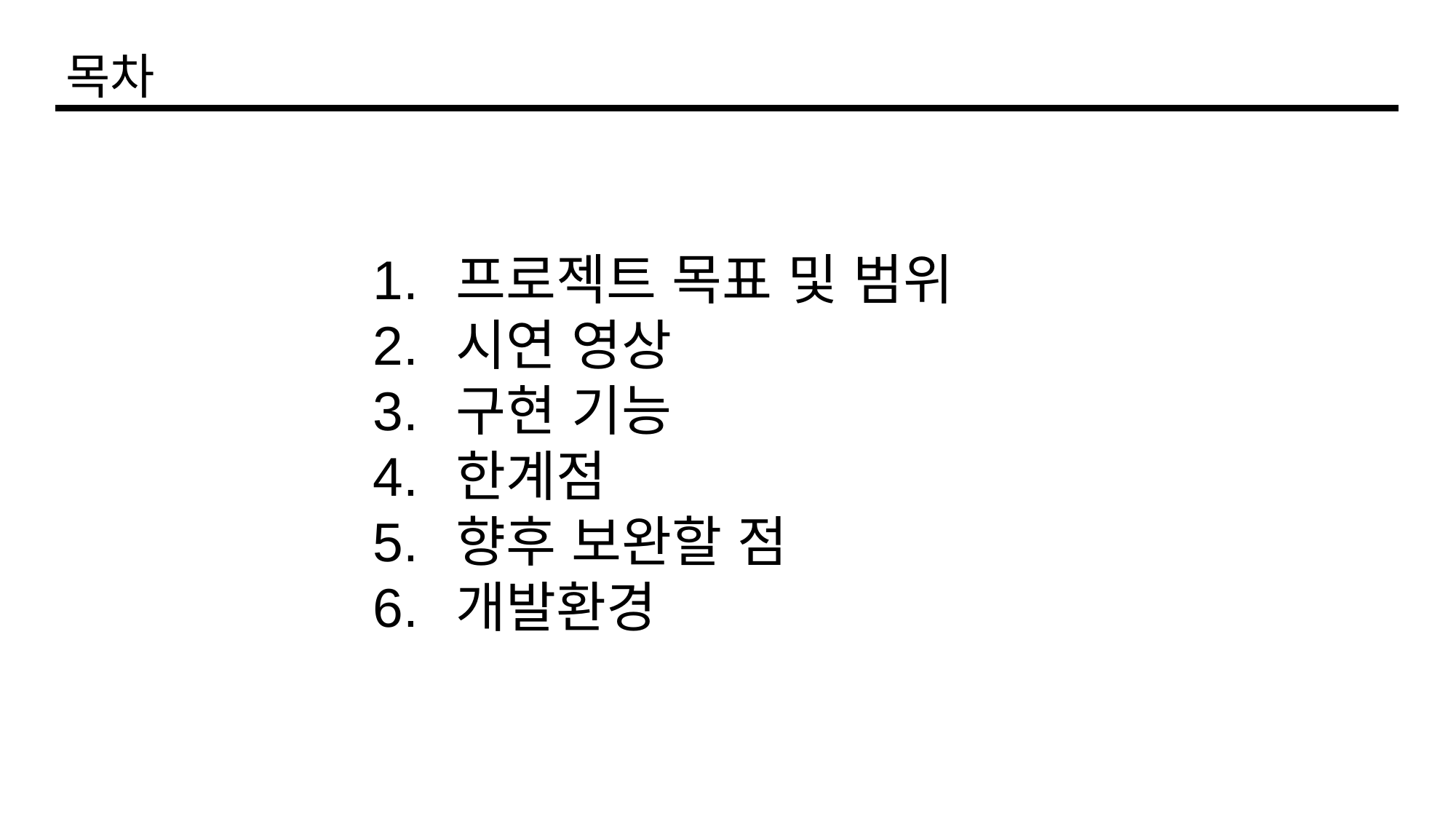

목차
 프로젝트 목표 및 범위
 시연 영상
 구현 기능
 한계점
 향후 보완할 점
 개발환경